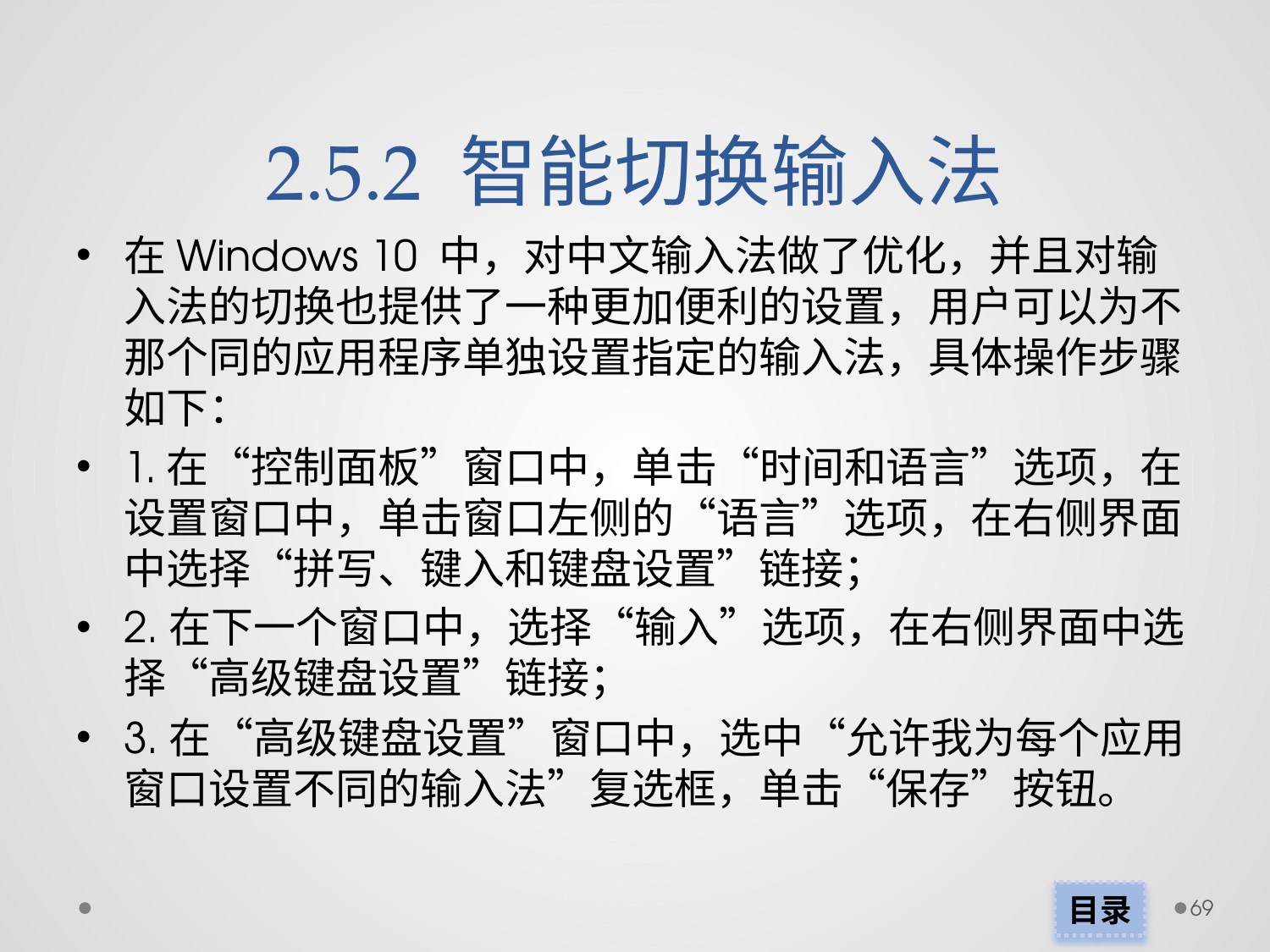

# 2.5.2 智能切换输入法
在Windows 10 中，对中文输入法做了优化，并且对输入法的切换也提供了一种更加便利的设置，用户可以为不那个同的应用程序单独设置指定的输入法，具体操作步骤如下：
1.在“控制面板”窗口中，单击“时间和语言”选项，在设置窗口中，单击窗口左侧的“语言”选项，在右侧界面中选择“拼写、键入和键盘设置”链接；
2.在下一个窗口中，选择“输入”选项，在右侧界面中选择“高级键盘设置”链接；
3.在“高级键盘设置”窗口中，选中“允许我为每个应用窗口设置不同的输入法”复选框，单击“保存”按钮。
目录
69